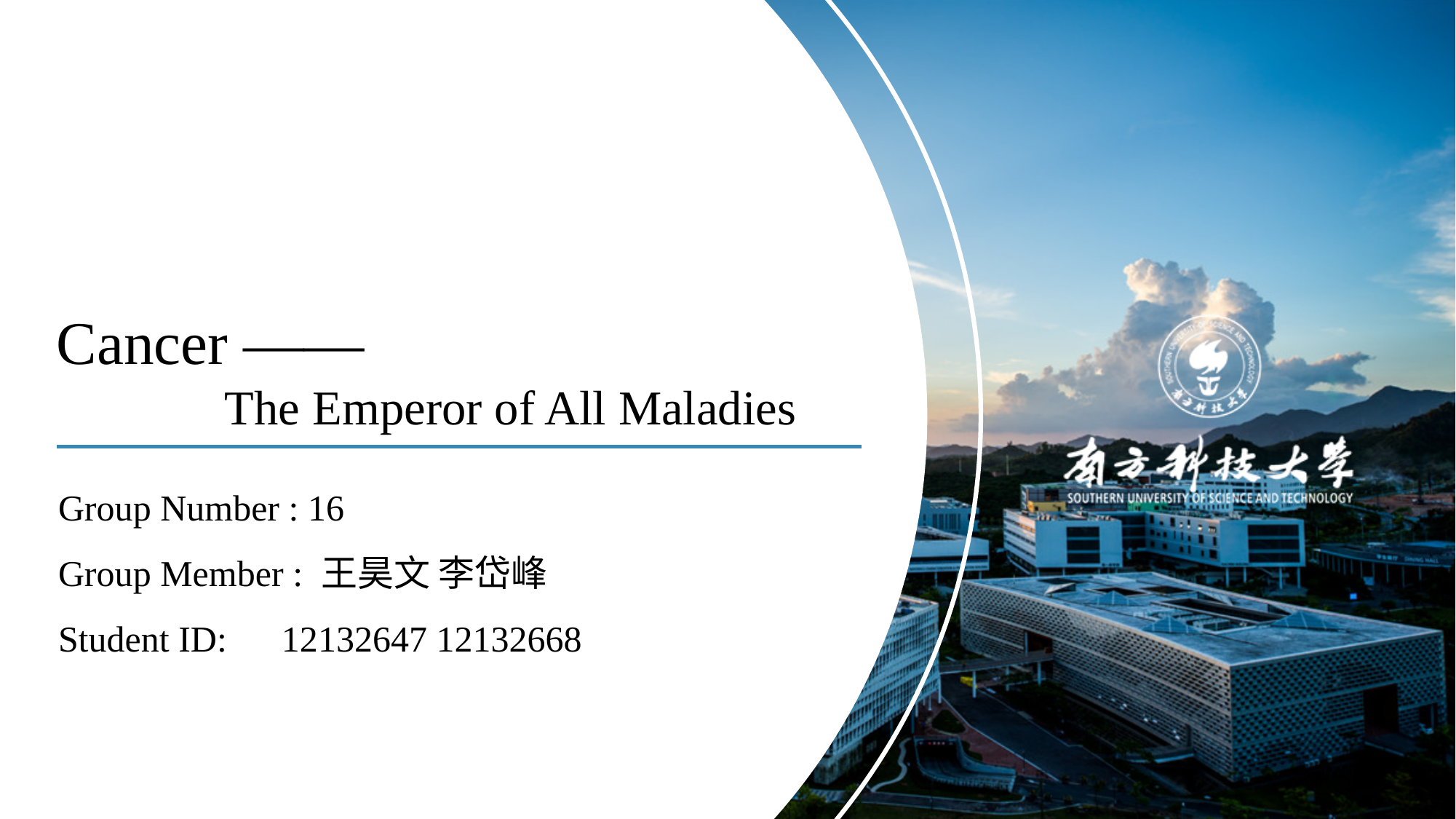

Cancer ——
The Emperor of All Maladies
Group Number : 16
Group Member : 王昊文 李岱峰
Student ID:      12132647 12132668